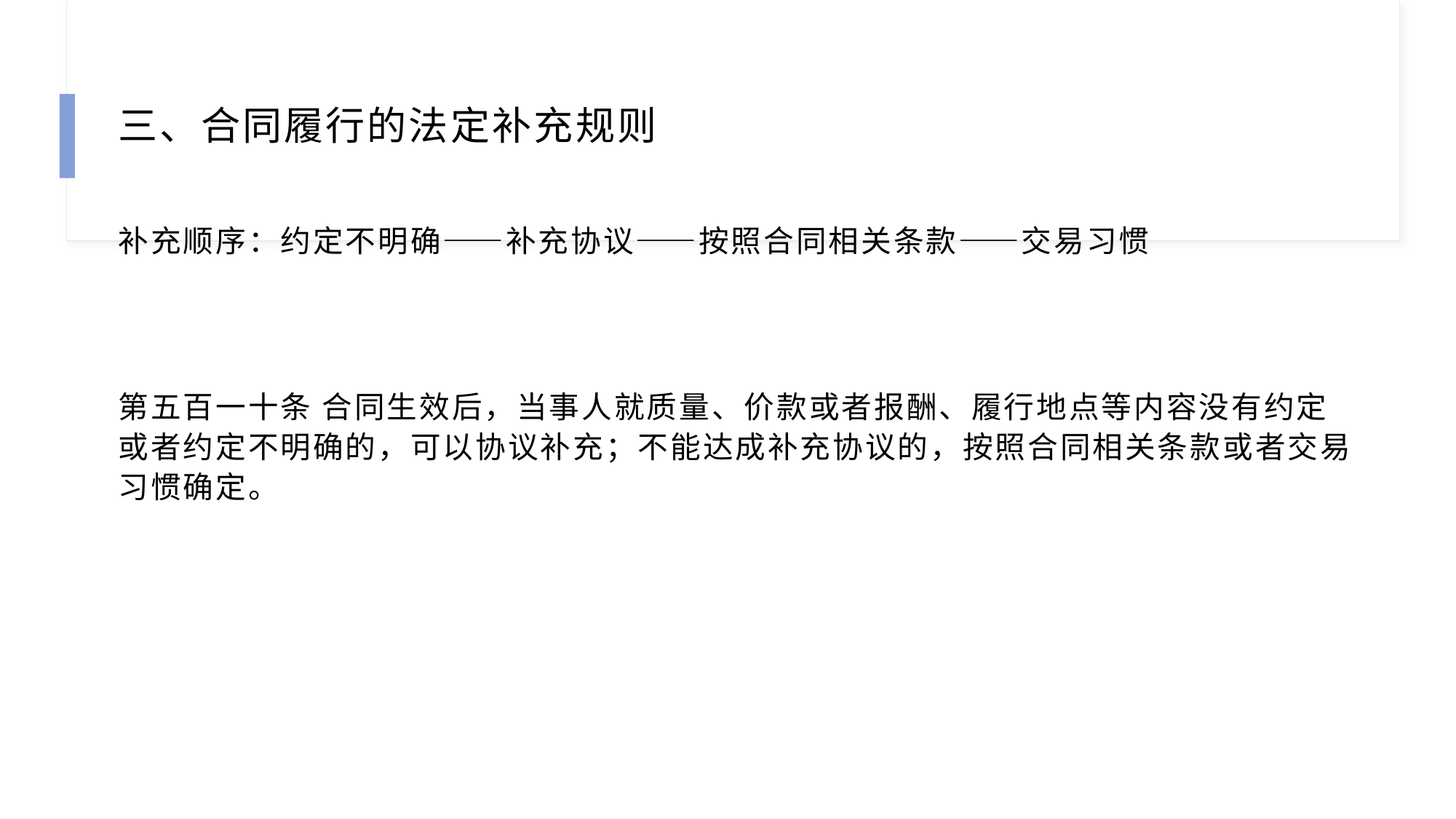

三、合同履行的法定补充规则

补充顺序：约定不明确——补充协议——按照合同相关条款——交易习惯

第五百一十条 合同生效后，当事人就质量、价款或者报酬、履行地点等内容没有约定或者约定不明确的，可以协议补充；不能达成补充协议的，按照合同相关条款或者交易习惯确定。